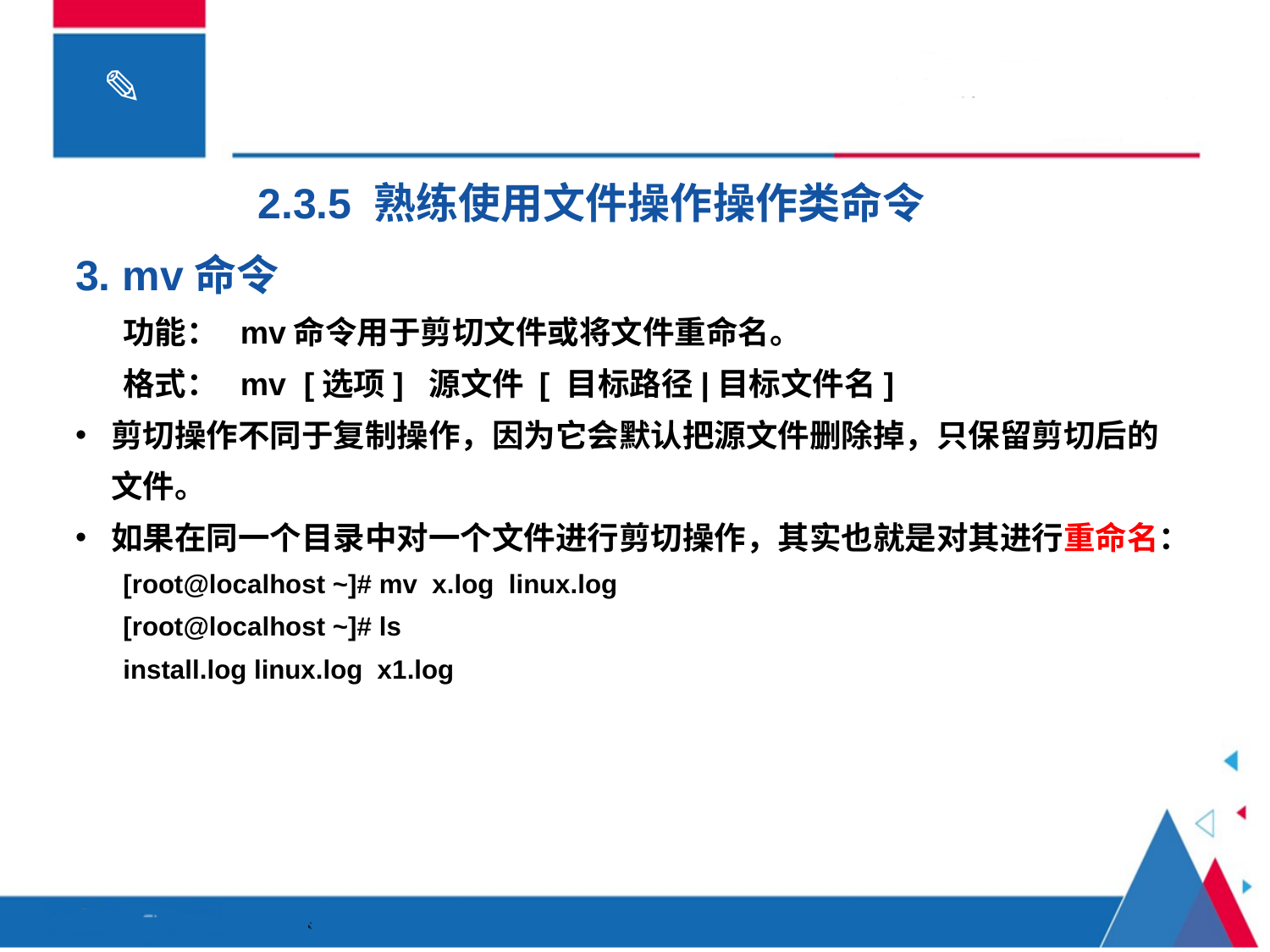

2.3.5 熟练使用文件操作操作类命令
3. mv命令
功能：  mv命令用于剪切文件或将文件重命名。
格式：  mv  [选项]  源文件 [ 目标路径|目标文件名]
剪切操作不同于复制操作，因为它会默认把源文件删除掉，只保留剪切后的文件。
如果在同一个目录中对一个文件进行剪切操作，其实也就是对其进行重命名：
[root@localhost ~]# mv  x.log  linux.log
[root@localhost ~]# ls
install.log linux.log  x1.log